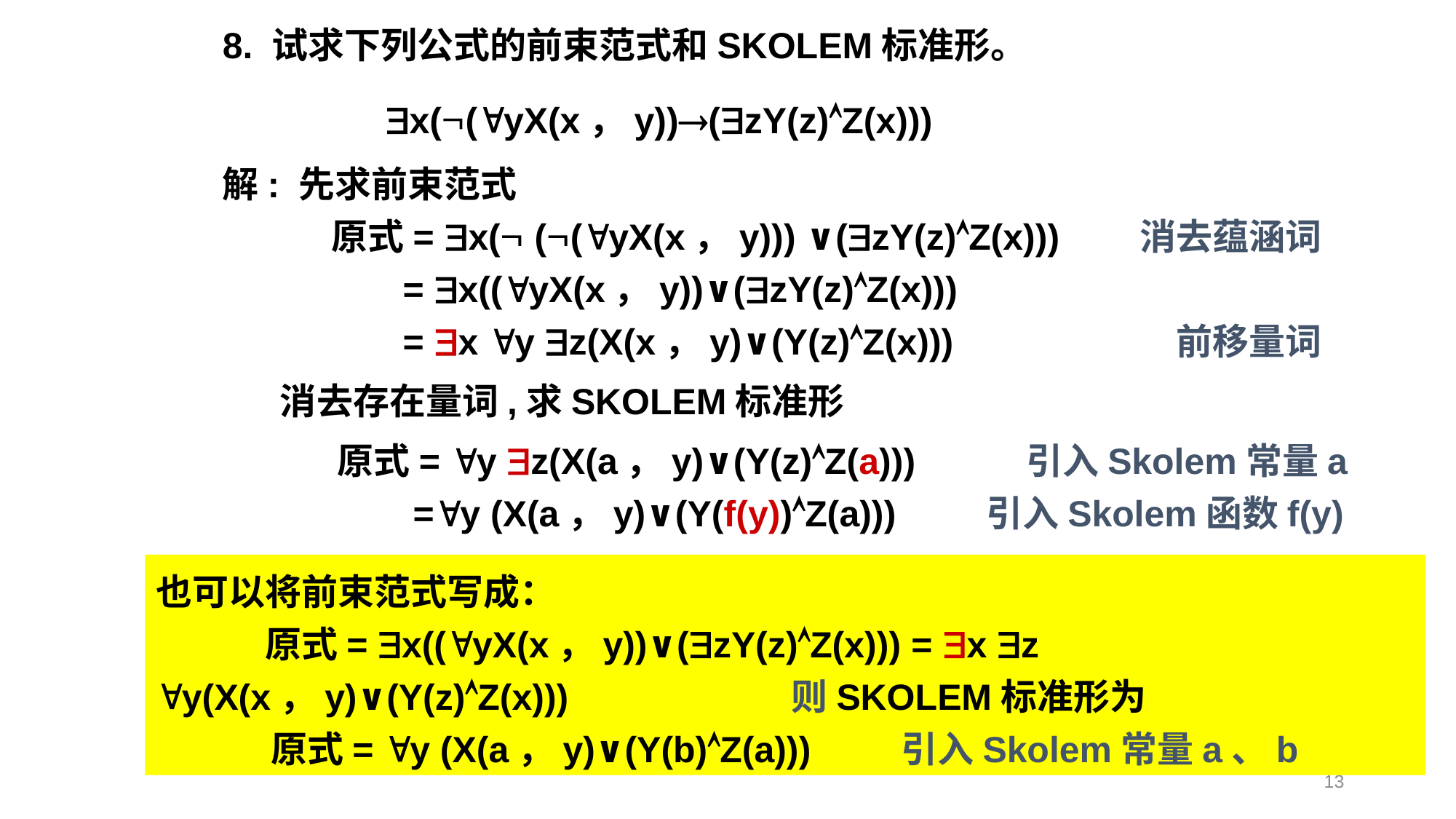

8. 试求下列公式的前束范式和SKOLEM标准形。
                ∃x(¬(∀yX(x，y))→(∃zY(z)∧Z(x)))
解: 先求前束范式
        	原式= ∃x(¬ (¬(∀yX(x，y))) ∨(∃zY(z)∧Z(x)))       消去蕴涵词
	       = ∃x((∀yX(x，y))∨(∃zY(z)∧Z(x)))
	       = ∃x ∀y ∃z(X(x，y)∨(Y(z)∧Z(x)))                     前移量词
      消去存在量词,求SKOLEM标准形
             原式= ∀y ∃z(X(a，y)∨(Y(z)∧Z(a)))          引入Skolem常量a
 	        =∀y (X(a，y)∨(Y(f(y))∧Z(a)))        引入Skolem函数f(y)

也可以将前束范式写成：
	原式= ∃x((∀yX(x，y))∨(∃zY(z)∧Z(x))) = ∃x ∃z ∀y(X(x，y)∨(Y(z)∧Z(x)))                     则SKOLEM标准形为
             原式= ∀y (X(a，y)∨(Y(b)∧Z(a)))        引入Skolem常量a、b
13